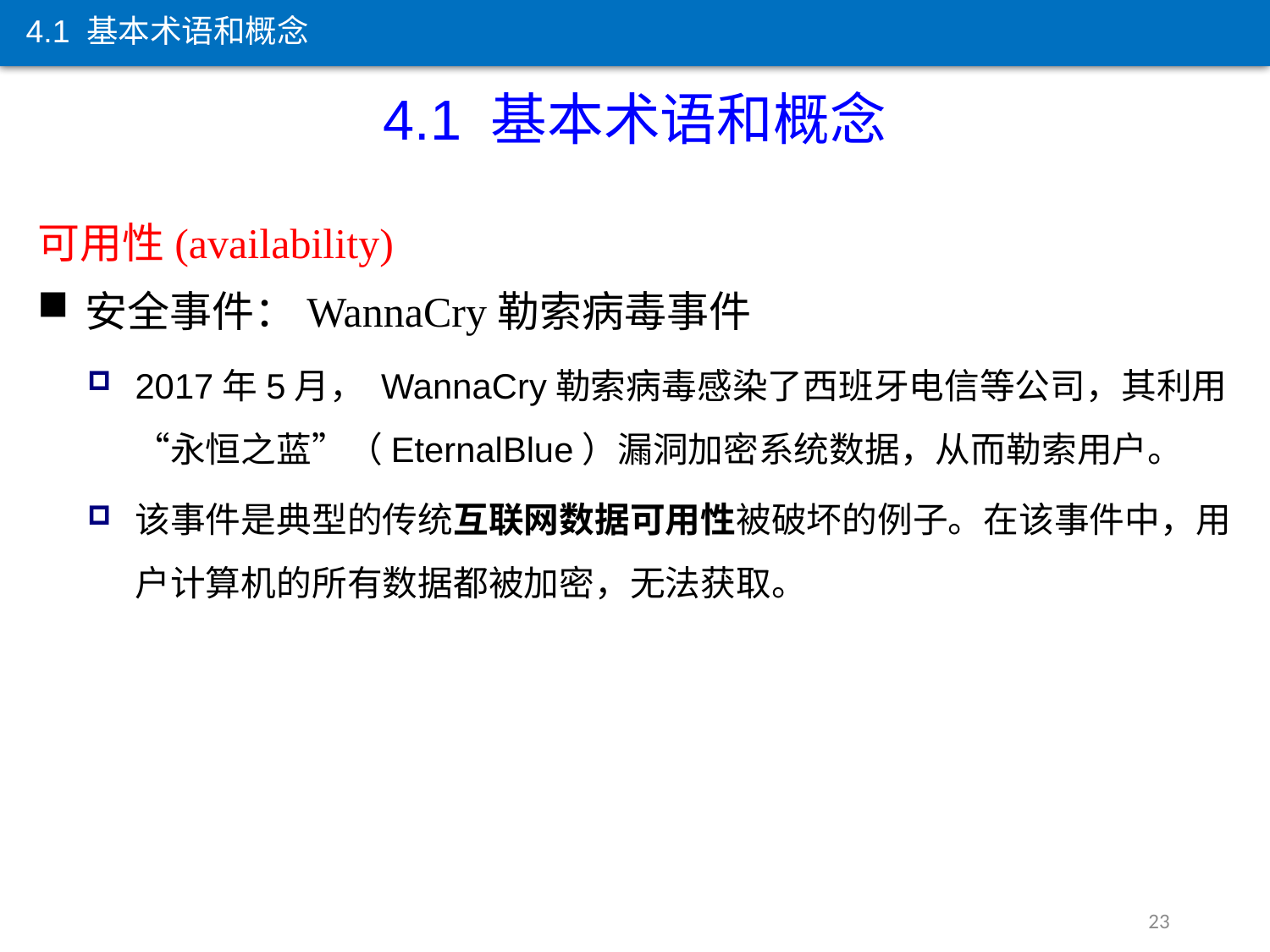

4.1 基本术语和概念
4.1 基本术语和概念
可用性(availability)
安全事件：WannaCry勒索病毒事件

2017年5月， WannaCry勒索病毒感染了西班牙电信等公司，其利用 “永恒之蓝”（EternalBlue）漏洞加密系统数据，从而勒索用户。
该事件是典型的传统互联网数据可用性被破坏的例子。在该事件中，用户计算机的所有数据都被加密，无法获取。
23